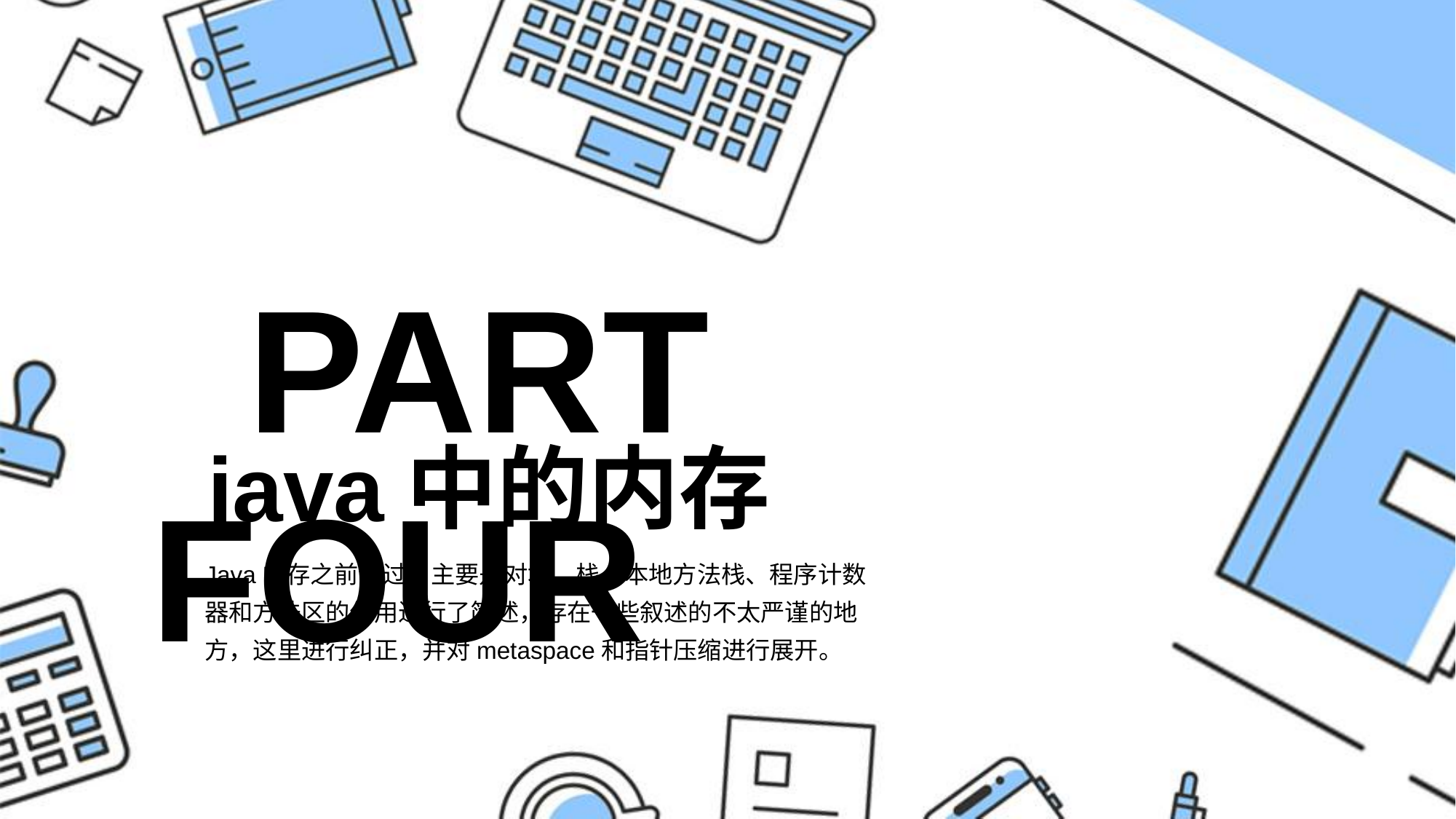

PART FOUR
java中的内存
Java内存之前讲过，主要是对堆、栈、本地方法栈、程序计数器和方法区的作用进行了简述，存在一些叙述的不太严谨的地方，这里进行纠正，并对metaspace和指针压缩进行展开。